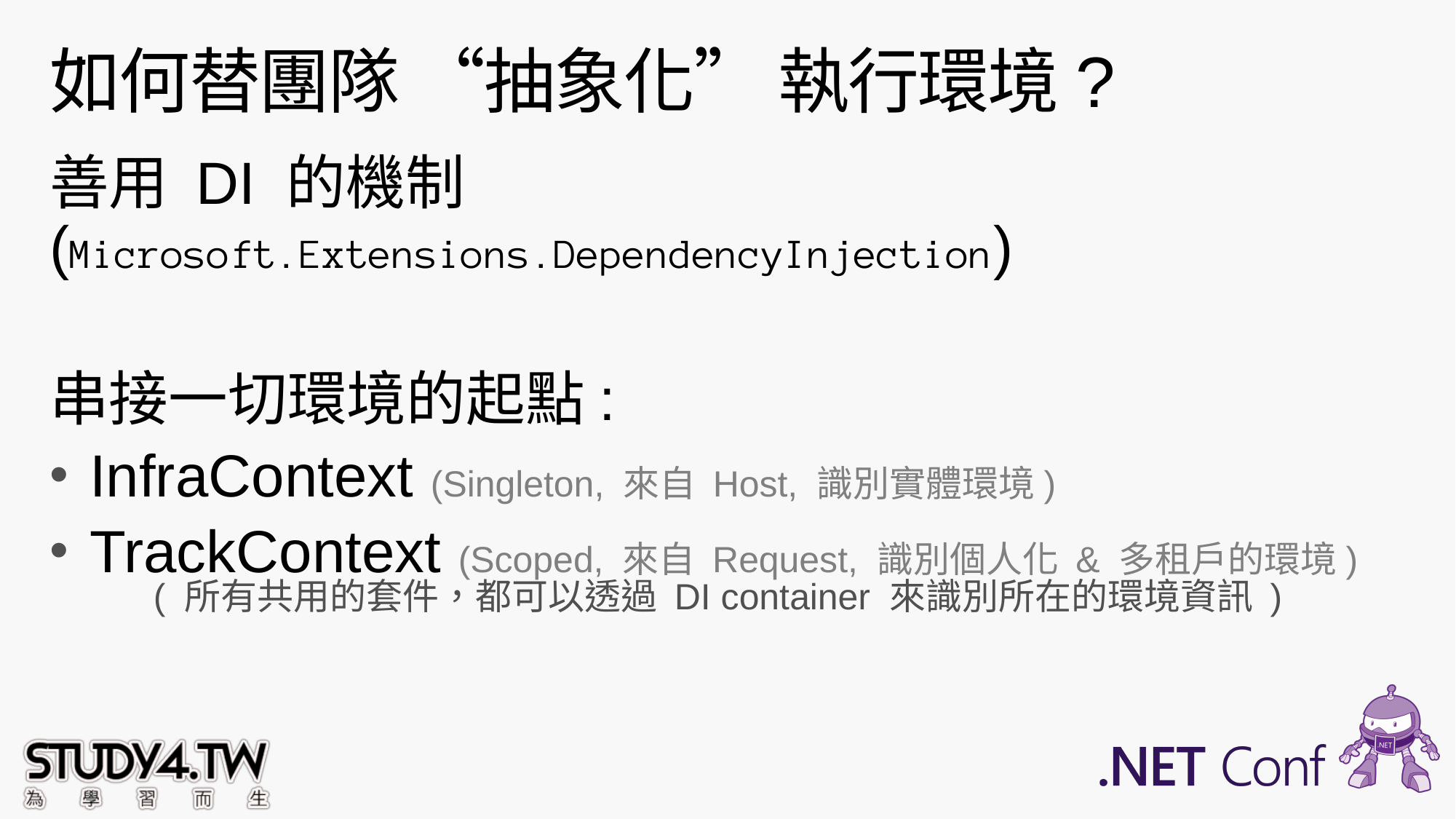

# 如何替團隊 “抽象化” 執行環境?
善用 DI 的機制 (Microsoft.Extensions.DependencyInjection)

串接一切環境的起點:
InfraContext (Singleton, 來自 Host, 識別實體環境)
TrackContext (Scoped, 來自 Request, 識別個人化 & 多租戶的環境)

( 所有共用的套件，都可以透過 DI container 來識別所在的環境資訊 )